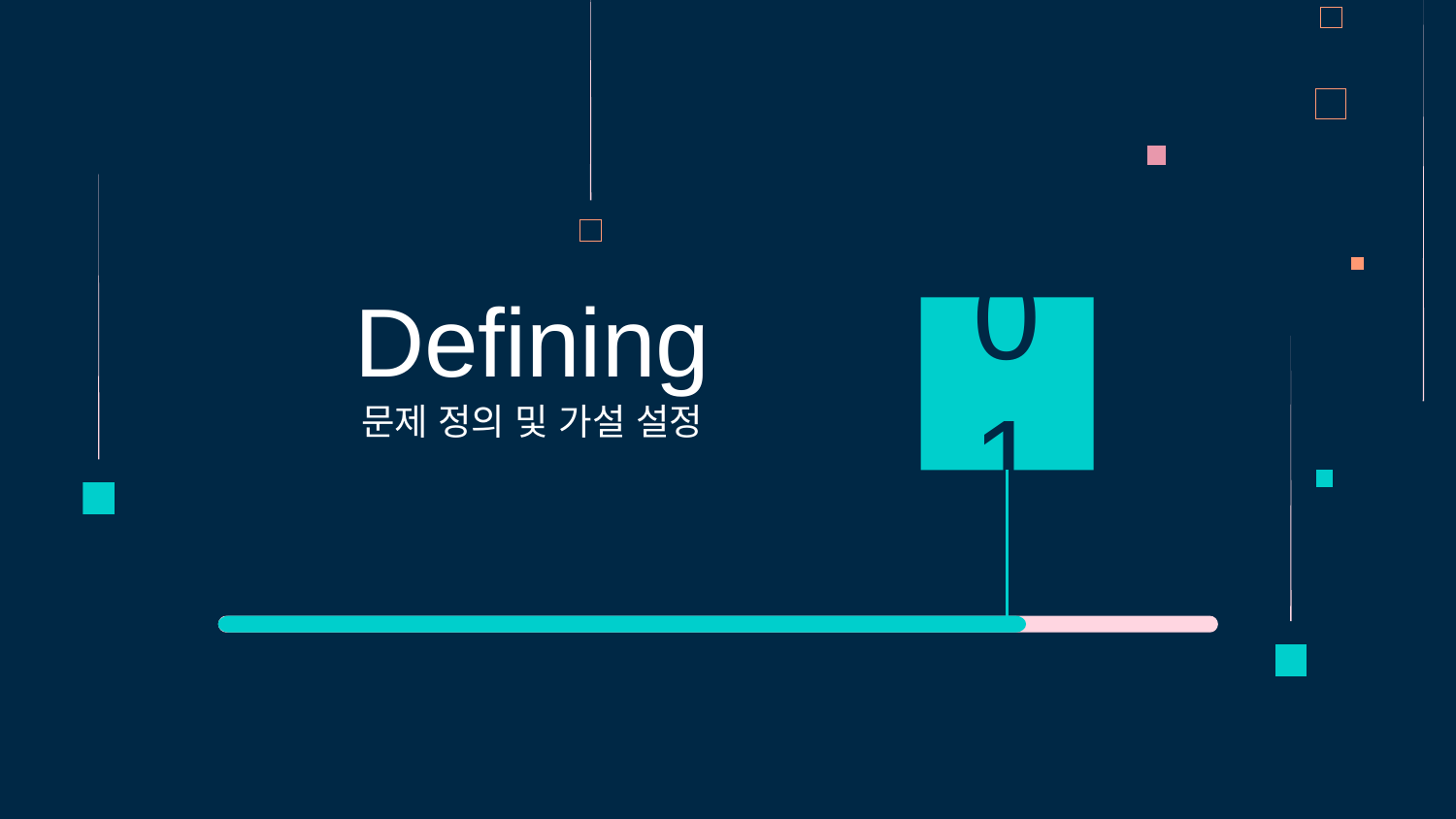

# Defining

01
문제 정의 및 가설 설정